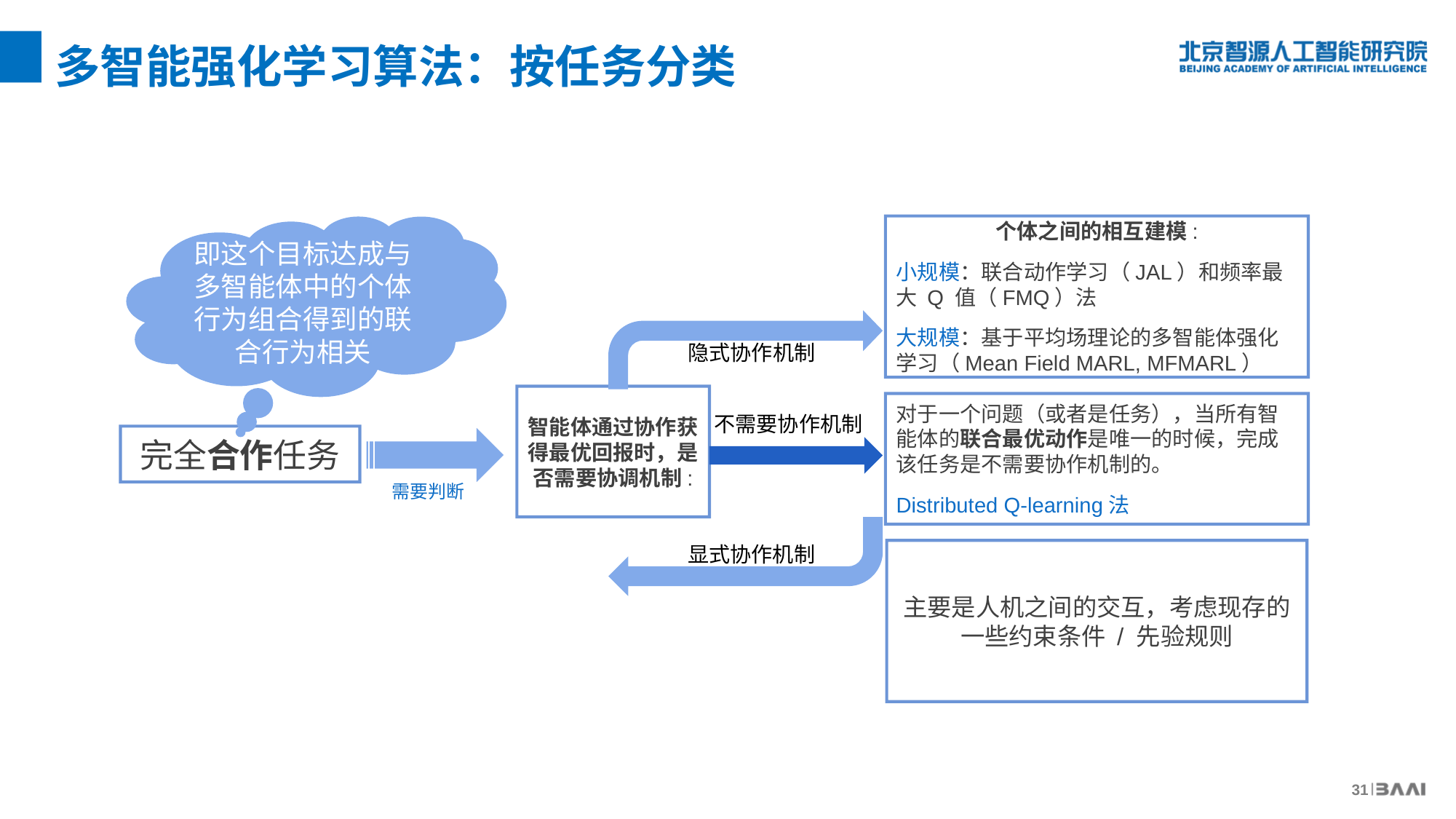

多智能强化学习算法：按任务分类
即这个目标达成与多智能体中的个体行为组合得到的联合行为相关
个体之间的相互建模:
小规模：联合动作学习（JAL）和频率最大 Q 值（FMQ）法
大规模：基于平均场理论的多智能体强化学习（Mean Field MARL, MFMARL）

隐式协作机制
对于一个问题（或者是任务），当所有智能体的联合最优动作是唯一的时候，完成该任务是不需要协作机制的。
Distributed Q-learning法
不需要协作机制

显式协作机制
主要是人机之间的交互，考虑现存的一些约束条件 / 先验规则
智能体通过协作获得最优回报时，是否需要协调机制:

需要判断
完全合作任务
31